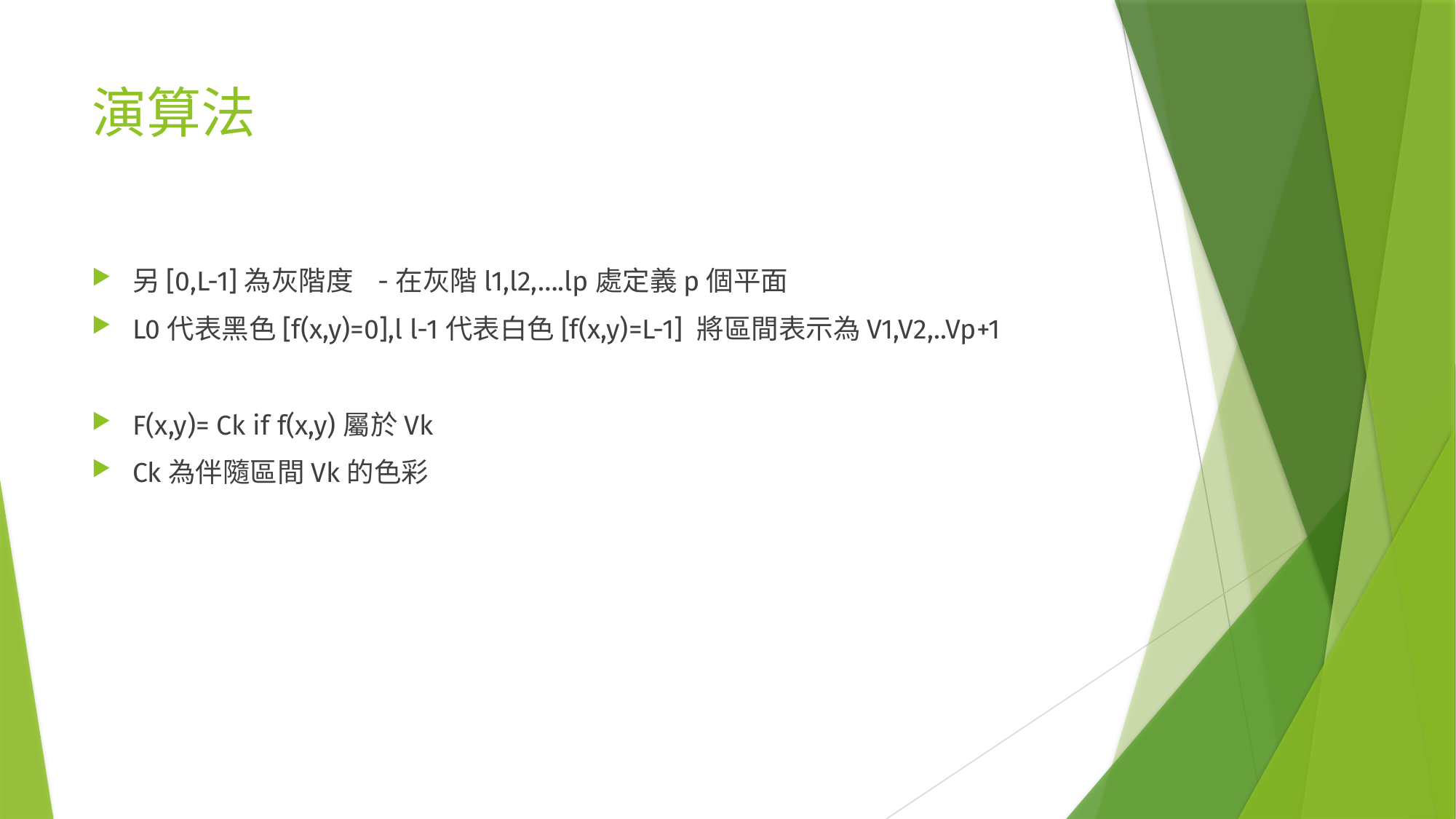

# 演算法
另[0,L-1]為灰階度   -在灰階l1,l2,….lp處定義p個平面
L0代表黑色[f(x,y)=0],l l-1代表白色[f(x,y)=L-1] 將區間表示為V1,V2,..Vp+1

F(x,y)= Ck if f(x,y)屬於Vk
Ck為伴隨區間Vk的色彩